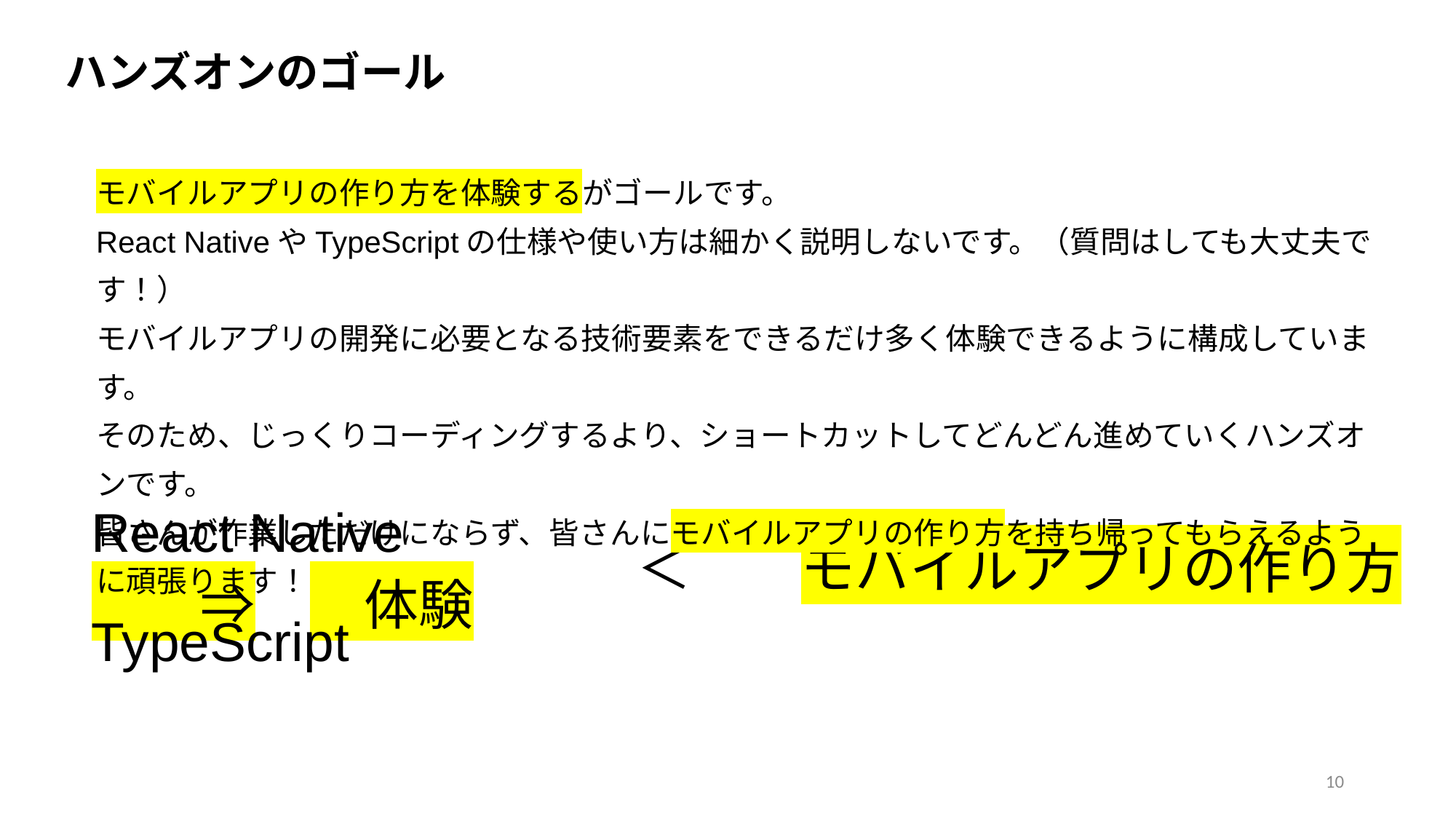

ハンズオンのゴール
モバイルアプリの作り方を体験するがゴールです。
React NativeやTypeScriptの仕様や使い方は細かく説明しないです。（質問はしても大丈夫です！）
モバイルアプリの開発に必要となる技術要素をできるだけ多く体験できるように構成しています。
そのため、じっくりコーディングするより、ショートカットしてどんどん進めていくハンズオンです。
皆さんが作業しただけにならず、皆さんにモバイルアプリの作り方を持ち帰ってもらえるように頑張ります！
React Native
　　　　　　　　　　＜　　モバイルアプリの作り方　　⇒	　体験
TypeScript
10